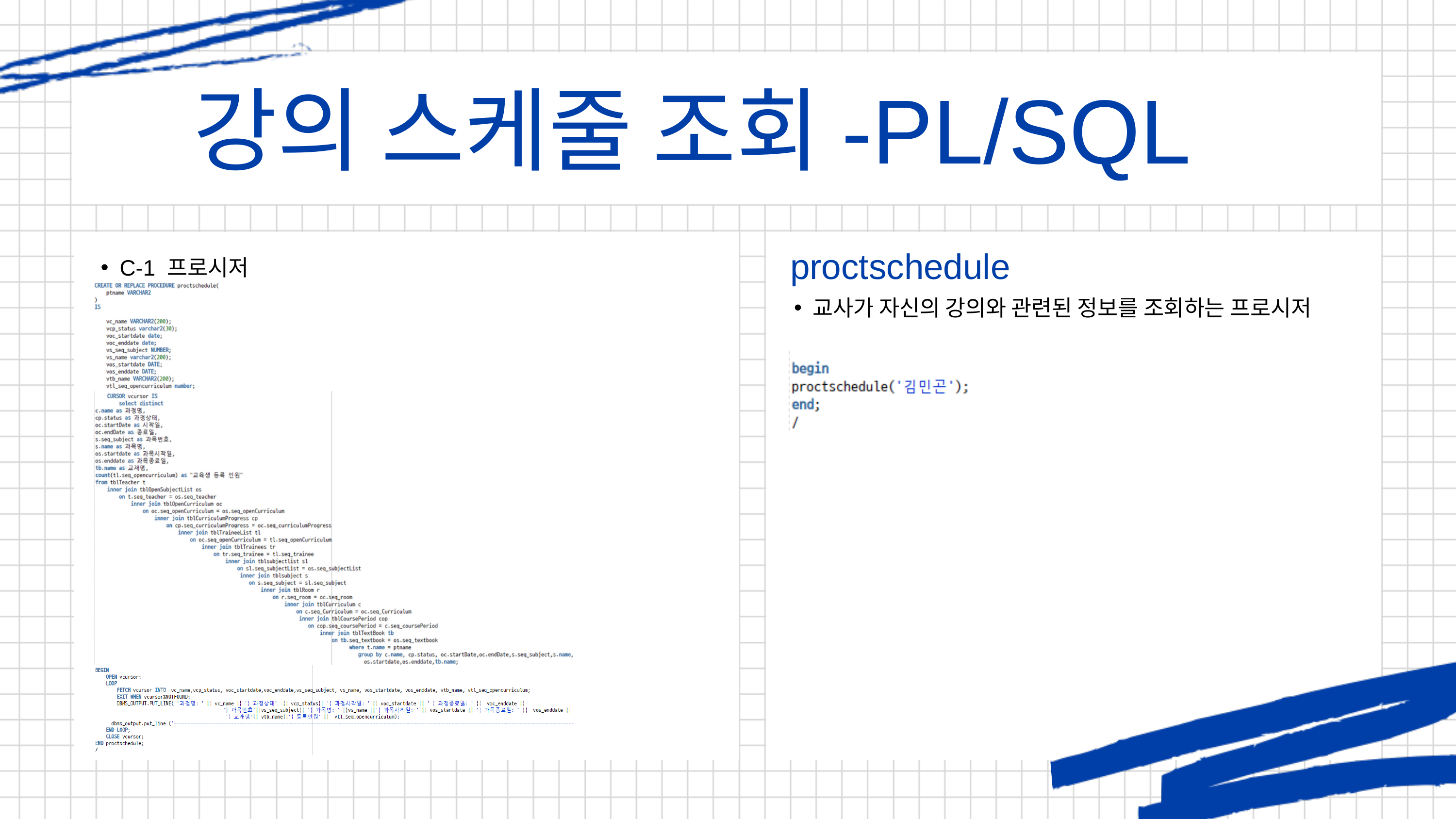

강의 스케줄 조회-PL/SQL

proctschedule
B-5
C-1 프로시저

교사가 자신의 강의와 관련된 정보를 조회하는 프로시저